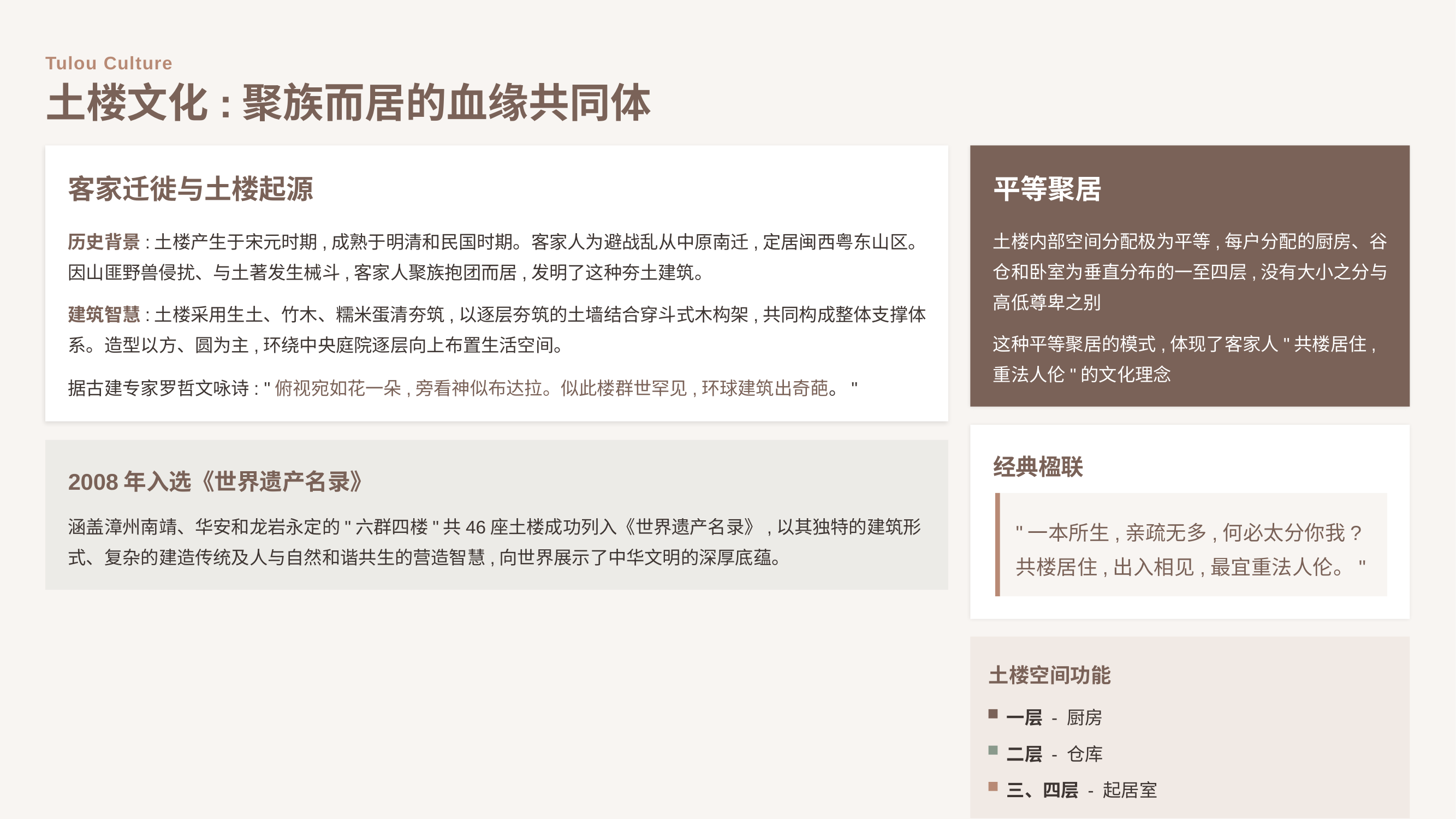

Tulou Culture
土楼文化:聚族而居的血缘共同体

客家迁徙与土楼起源
平等聚居
历史背景:土楼产生于宋元时期,成熟于明清和民国时期。客家人为避战乱从中原南迁,定居闽西粤东山区。因山匪野兽侵扰、与土著发生械斗,客家人聚族抱团而居,发明了这种夯土建筑。
土楼内部空间分配极为平等,每户分配的厨房、谷仓和卧室为垂直分布的一至四层,没有大小之分与高低尊卑之别
建筑智慧:土楼采用生土、竹木、糯米蛋清夯筑,以逐层夯筑的土墙结合穿斗式木构架,共同构成整体支撑体系。造型以方、圆为主,环绕中央庭院逐层向上布置生活空间。
这种平等聚居的模式,体现了客家人"共楼居住,重法人伦"的文化理念
据古建专家罗哲文咏诗: "俯视宛如花一朵,旁看神似布达拉。似此楼群世罕见,环球建筑出奇葩。"

经典楹联
2008年入选《世界遗产名录》

涵盖漳州南靖、华安和龙岩永定的"六群四楼"共46座土楼成功列入《世界遗产名录》,以其独特的建筑形式、复杂的建造传统及人与自然和谐共生的营造智慧,向世界展示了中华文明的深厚底蕴。
"一本所生,亲疏无多,何必太分你我?共楼居住,出入相见,最宜重法人伦。"

土楼空间功能
一层 - 厨房

二层 - 仓库

三、四层 - 起居室